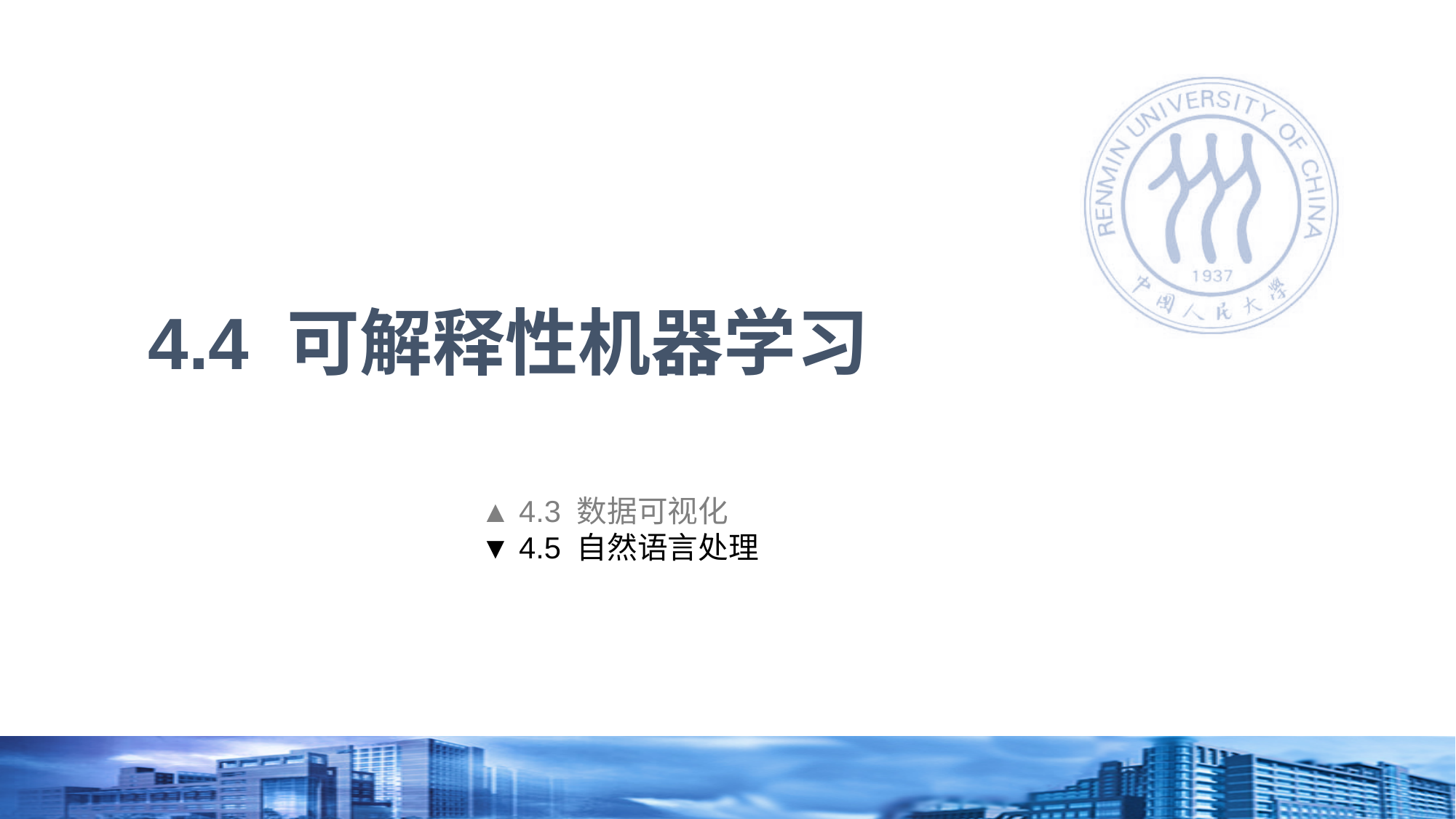

# 4.4 可解释性机器学习
▲ 4.3 数据可视化
▼ 4.5 自然语言处理